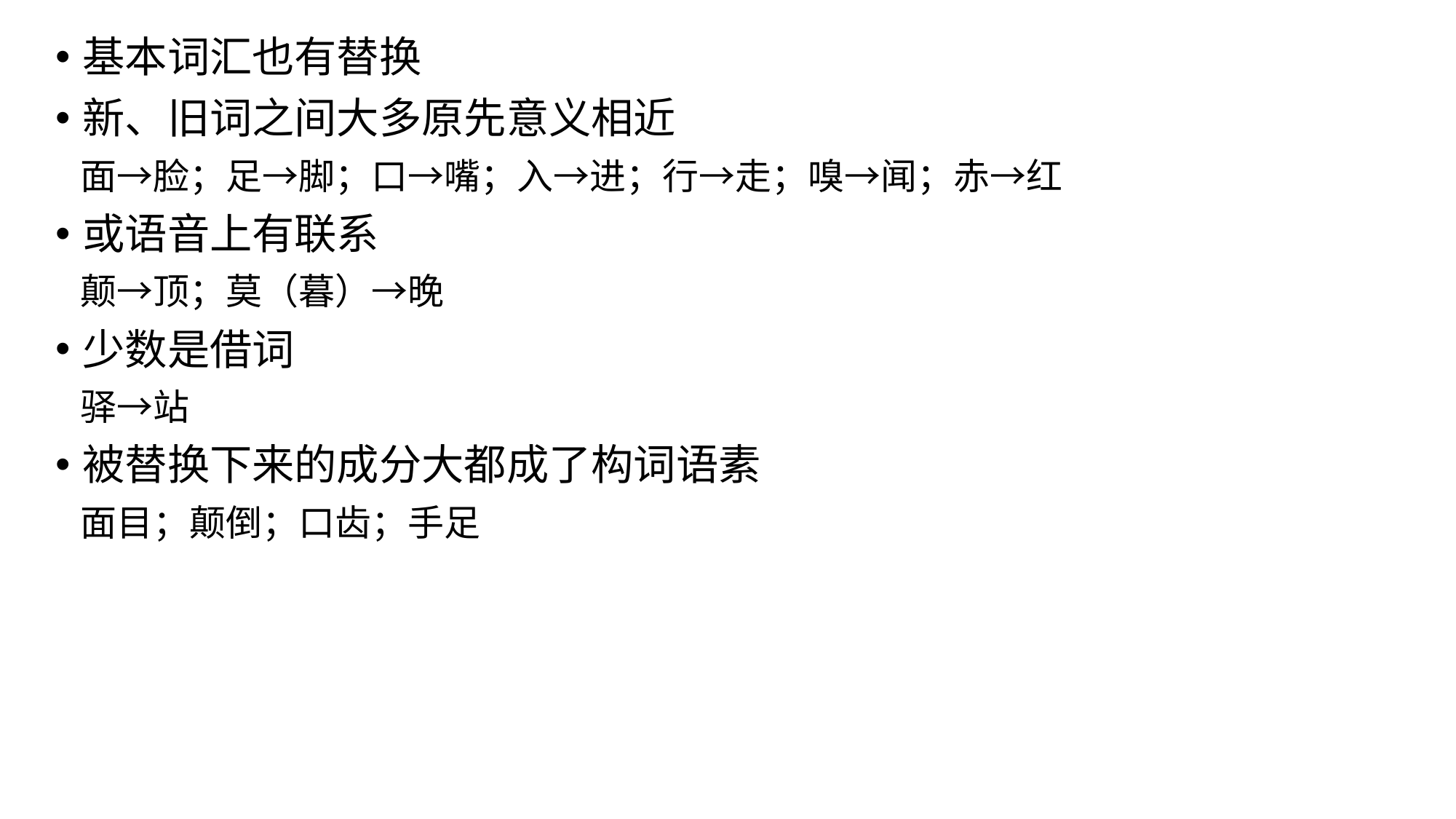

基本词汇也有替换
新、旧词之间大多原先意义相近
  面→脸；足→脚；口→嘴；入→进；行→走；嗅→闻；赤→红
或语音上有联系
  颠→顶；莫（暮）→晚
少数是借词
  驿→站
被替换下来的成分大都成了构词语素
  面目；颠倒；口齿；手足